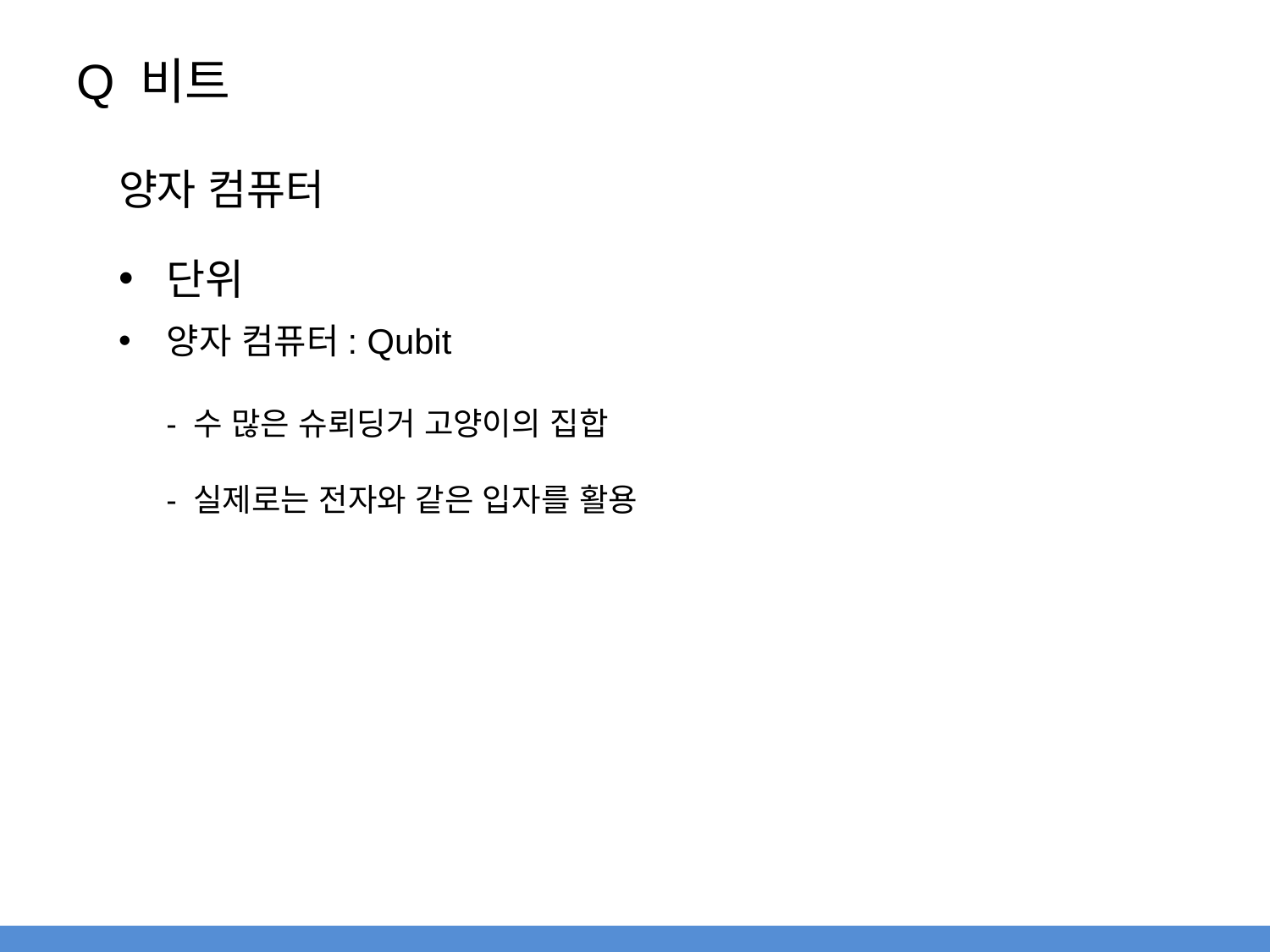

# Q 비트
양자 컴퓨터
단위
양자 컴퓨터: Qubit
- 수 많은 슈뢰딩거 고양이의 집합
- 실제로는 전자와 같은 입자를 활용